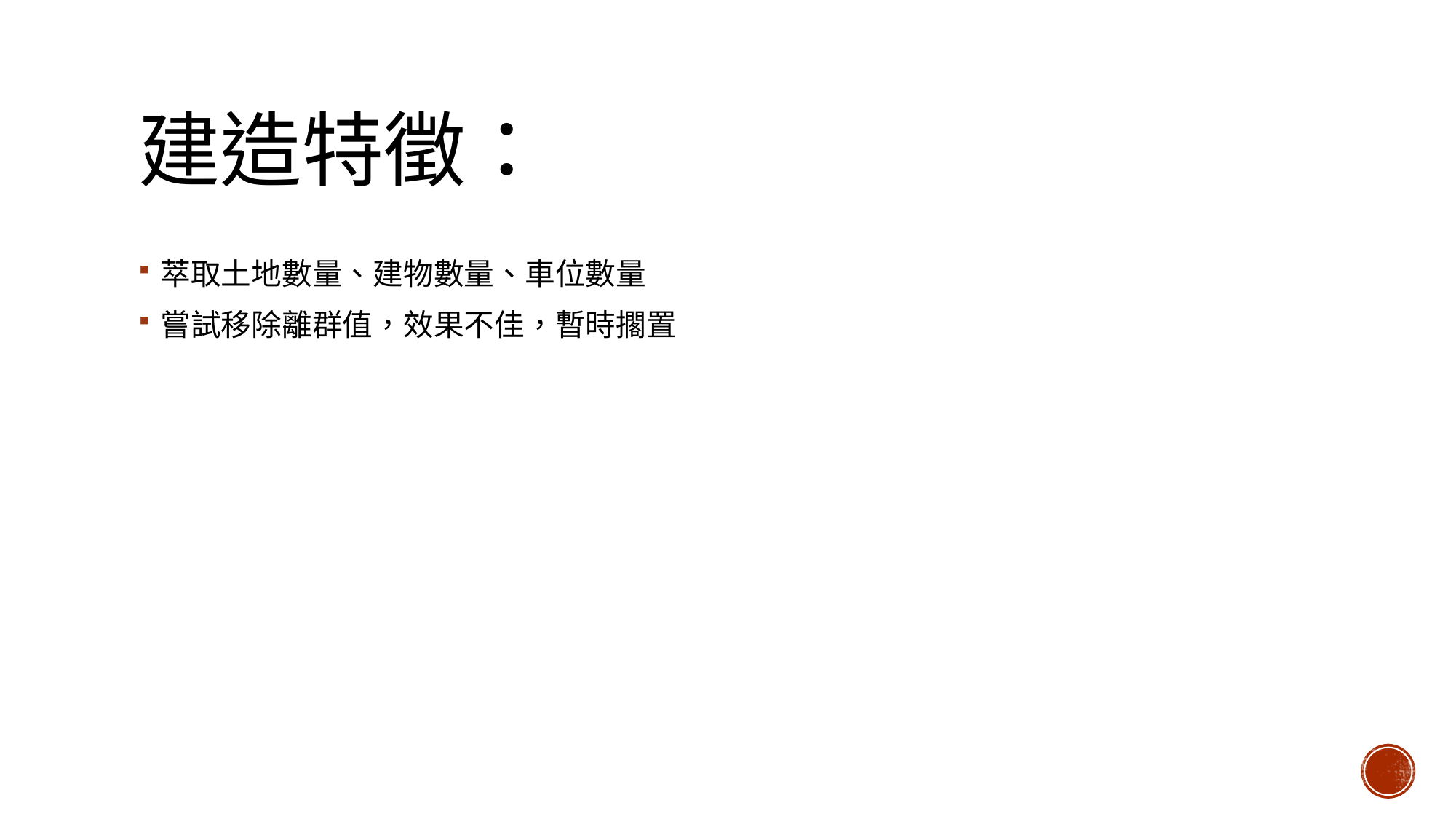

# 建造特徵：
萃取土地數量、建物數量、車位數量
嘗試移除離群值，效果不佳，暫時擱置